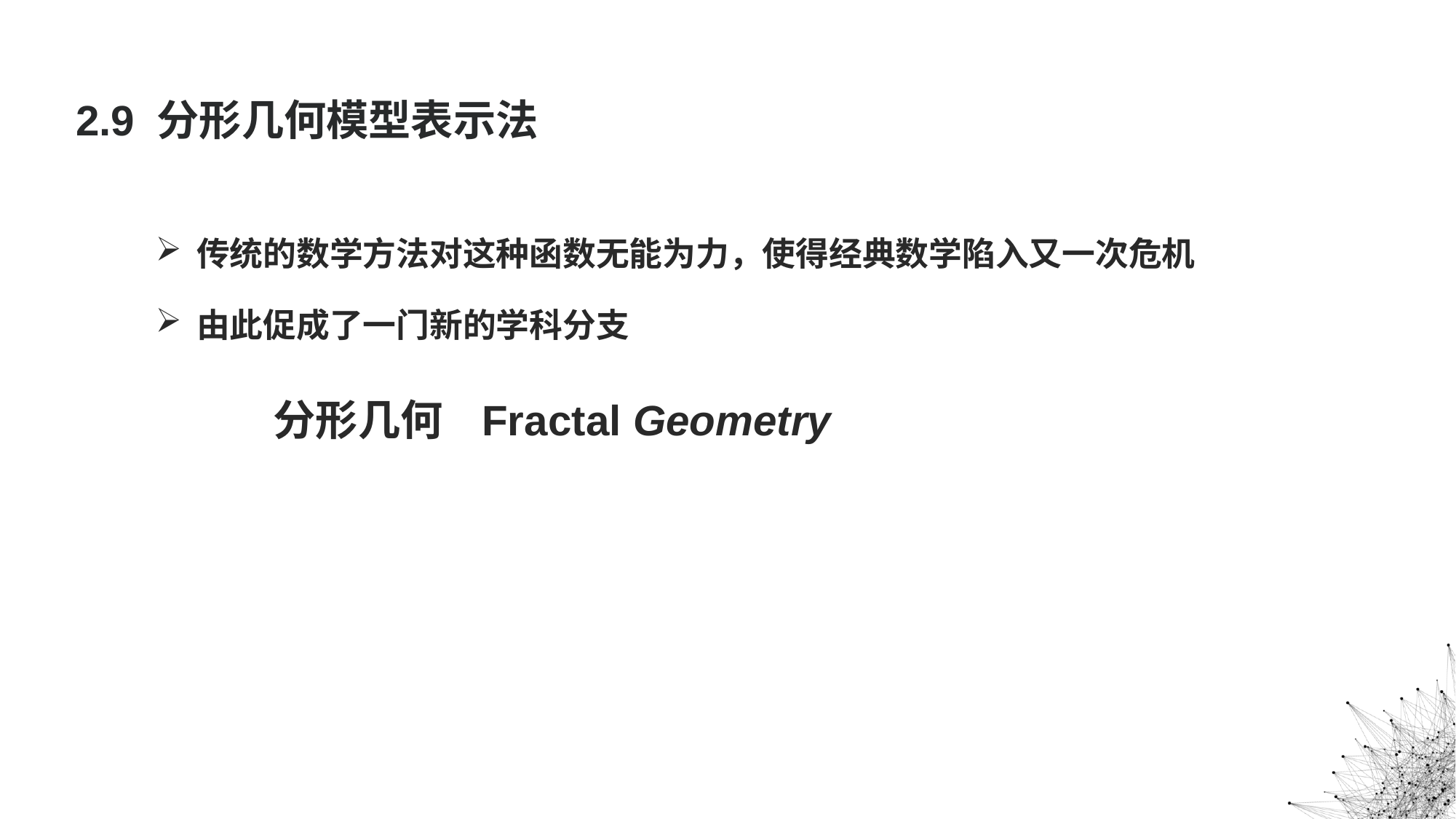

2.9 分形几何模型表示法
传统的数学方法对这种函数无能为力，使得经典数学陷入又一次危机
由此促成了一门新的学科分支
     分形几何   Fractal Geometry